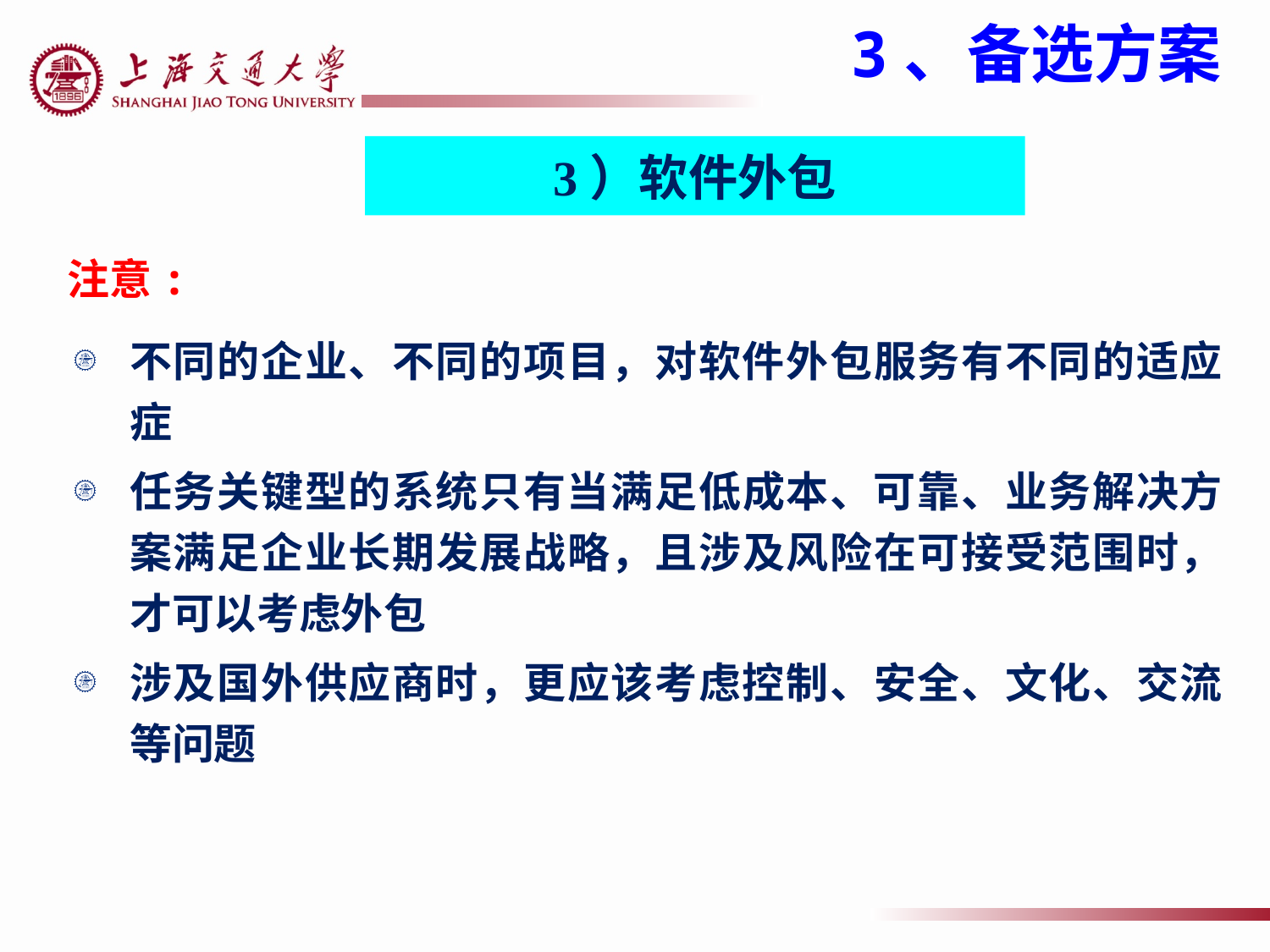

3、备选方案
3）软件外包
注意:
不同的企业、不同的项目，对软件外包服务有不同的适应症
任务关键型的系统只有当满足低成本、可靠、业务解决方案满足企业长期发展战略，且涉及风险在可接受范围时，才可以考虑外包
涉及国外供应商时，更应该考虑控制、安全、文化、交流等问题